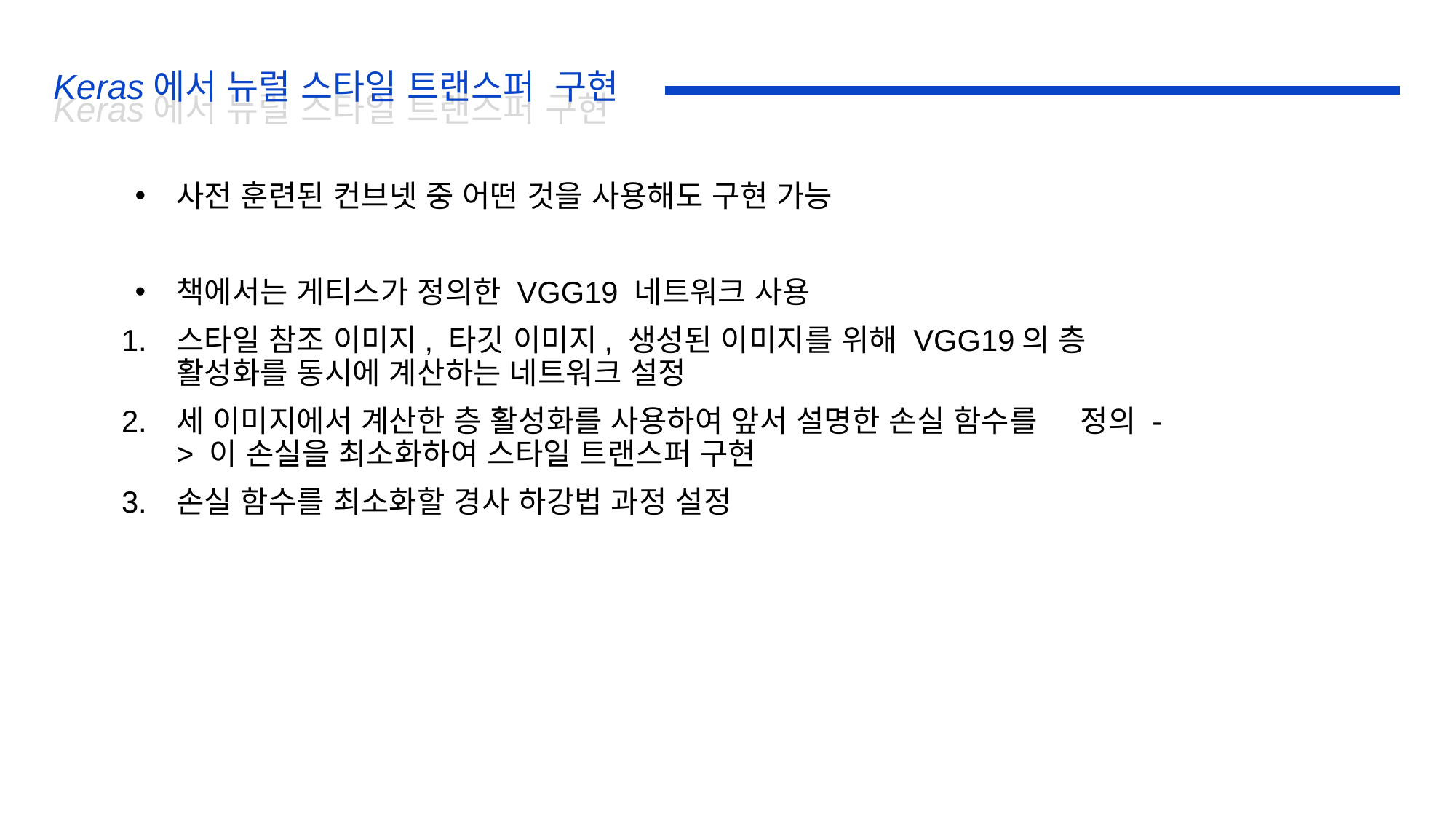

Keras에서 뉴럴 스타일 트랜스퍼  구현
Keras에서 뉴럴 스타일 트랜스퍼 구현
사전 훈련된 컨브넷 중 어떤 것을 사용해도 구현 가능

책에서는 게티스가 정의한 VGG19 네트워크 사용
스타일 참조 이미지, 타깃 이미지, 생성된 이미지를 위해 VGG19의 층      활성화를 동시에 계산하는 네트워크 설정
세 이미지에서 계산한 층 활성화를 사용하여 앞서 설명한 손실 함수를     정의 -> 이 손실을 최소화하여 스타일 트랜스퍼 구현
손실 함수를 최소화할 경사 하강법 과정 설정